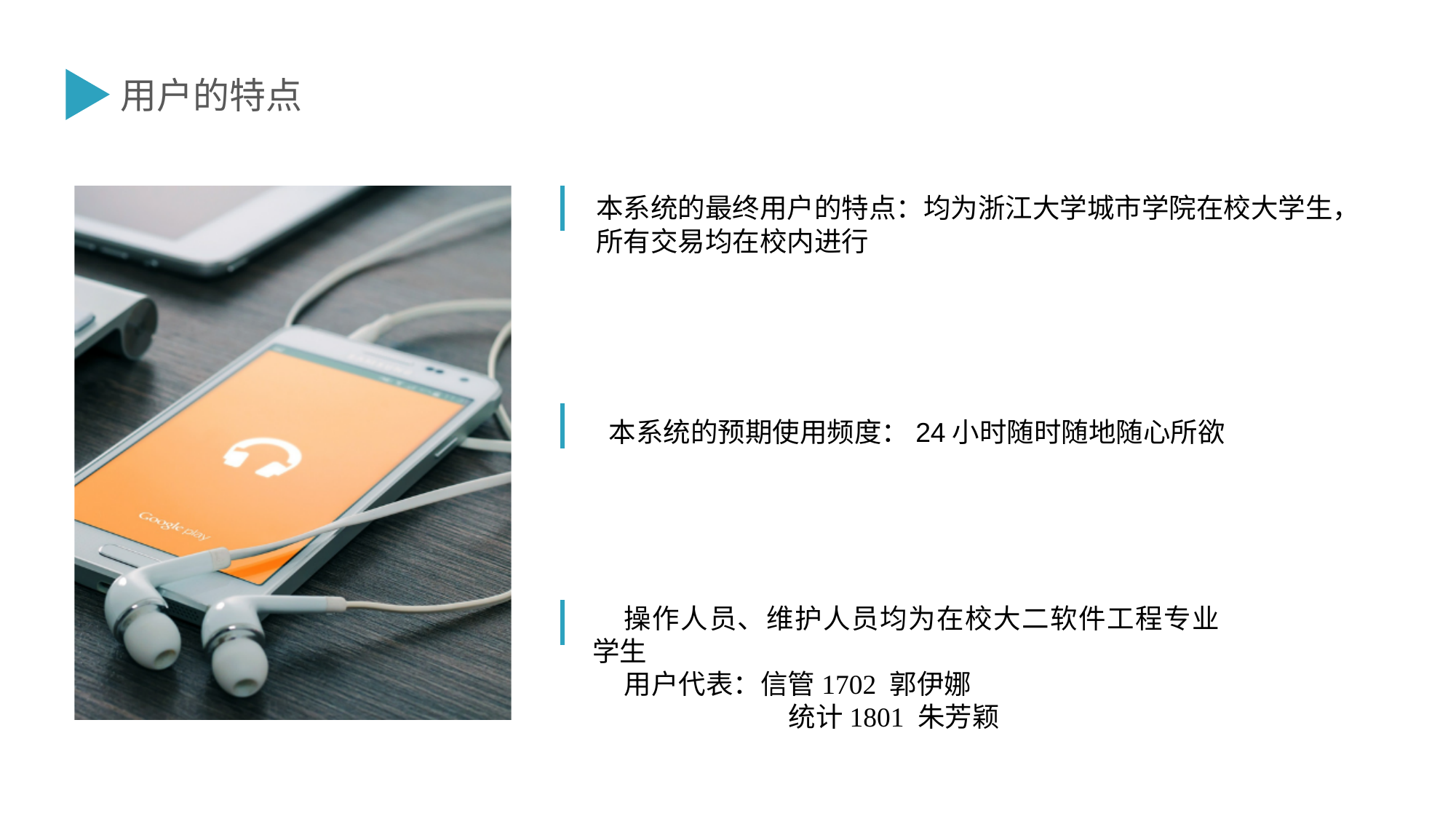

用户的特点

本系统的最终用户的特点：均为浙江大学城市学院在校大学生，所有交易均在校内进行
本系统的预期使用频度：24小时随时随地随心所欲
操作人员、维护人员均为在校大二软件工程专业学生
用户代表：信管1702 郭伊娜
	             统计1801 朱芳颖